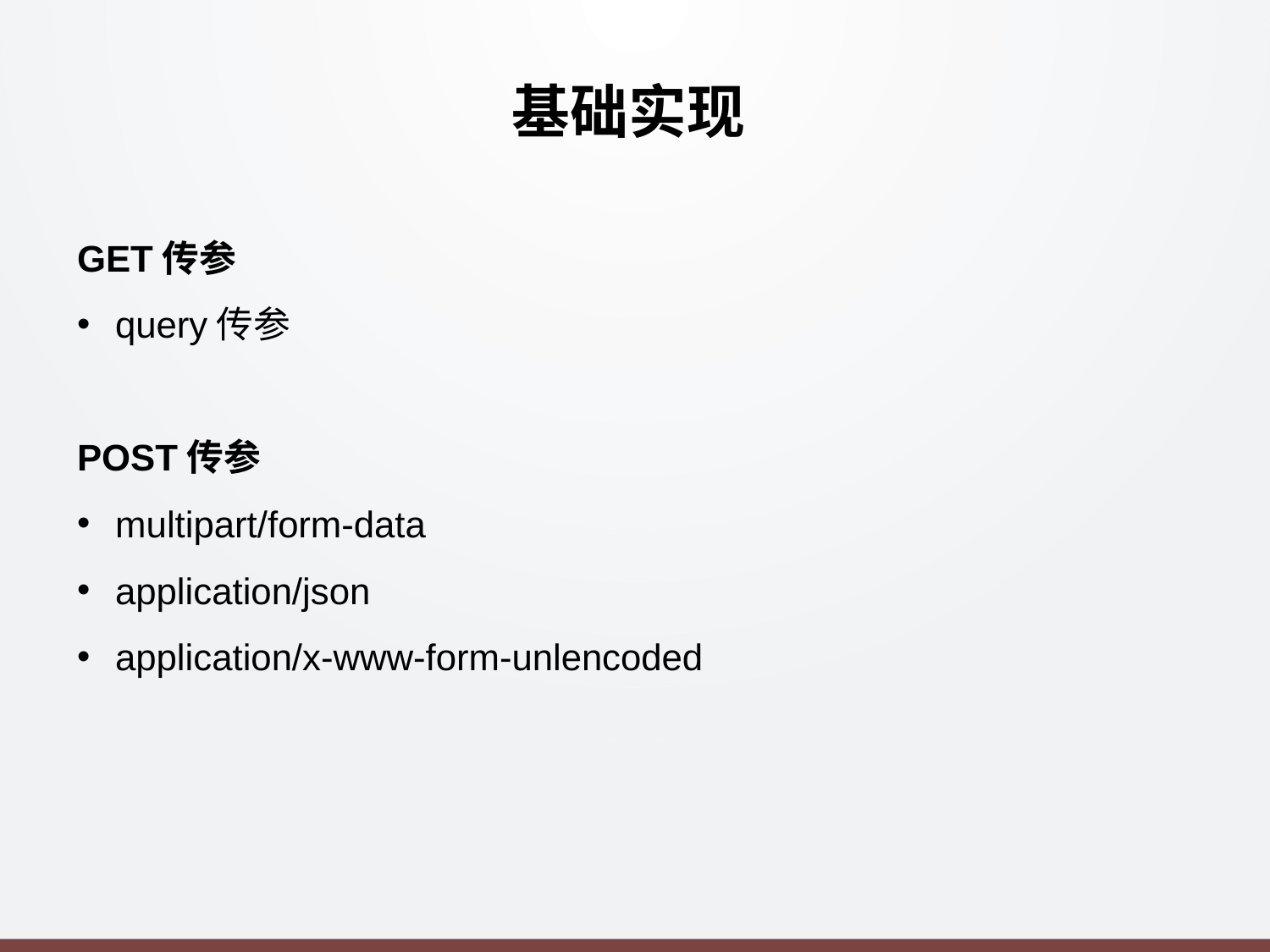

# 基础实现
GET传参
query传参

POST传参
multipart/form-data
application/json
application/x-www-form-unlencoded